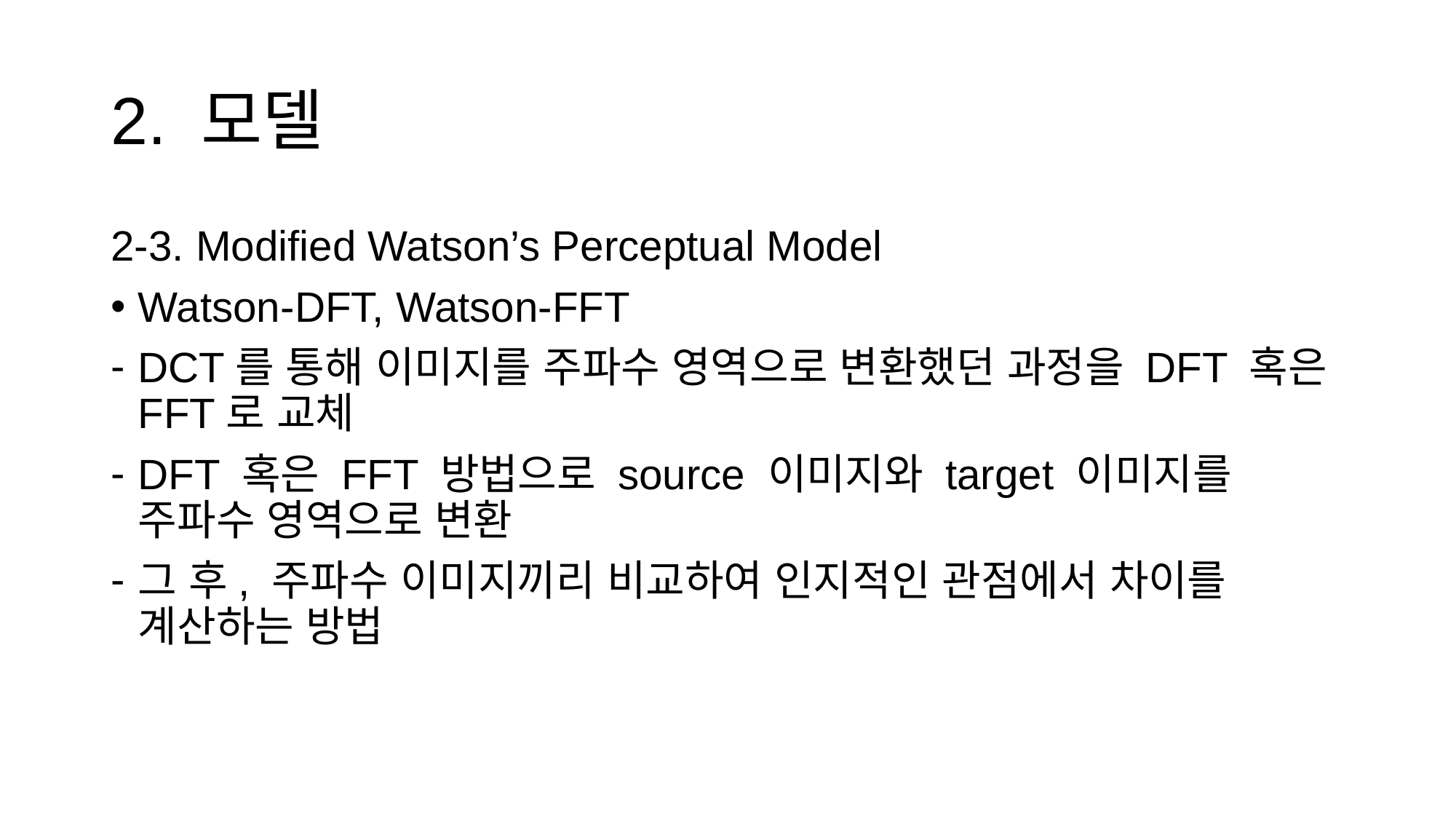

# 2. 모델
2-3. Modified Watson’s Perceptual Model
Watson-DFT, Watson-FFT
DCT를 통해 이미지를 주파수 영역으로 변환했던 과정을 DFT 혹은 FFT로 교체
DFT 혹은 FFT 방법으로 source 이미지와 target 이미지를 주파수 영역으로 변환
그 후, 주파수 이미지끼리 비교하여 인지적인 관점에서 차이를 계산하는 방법